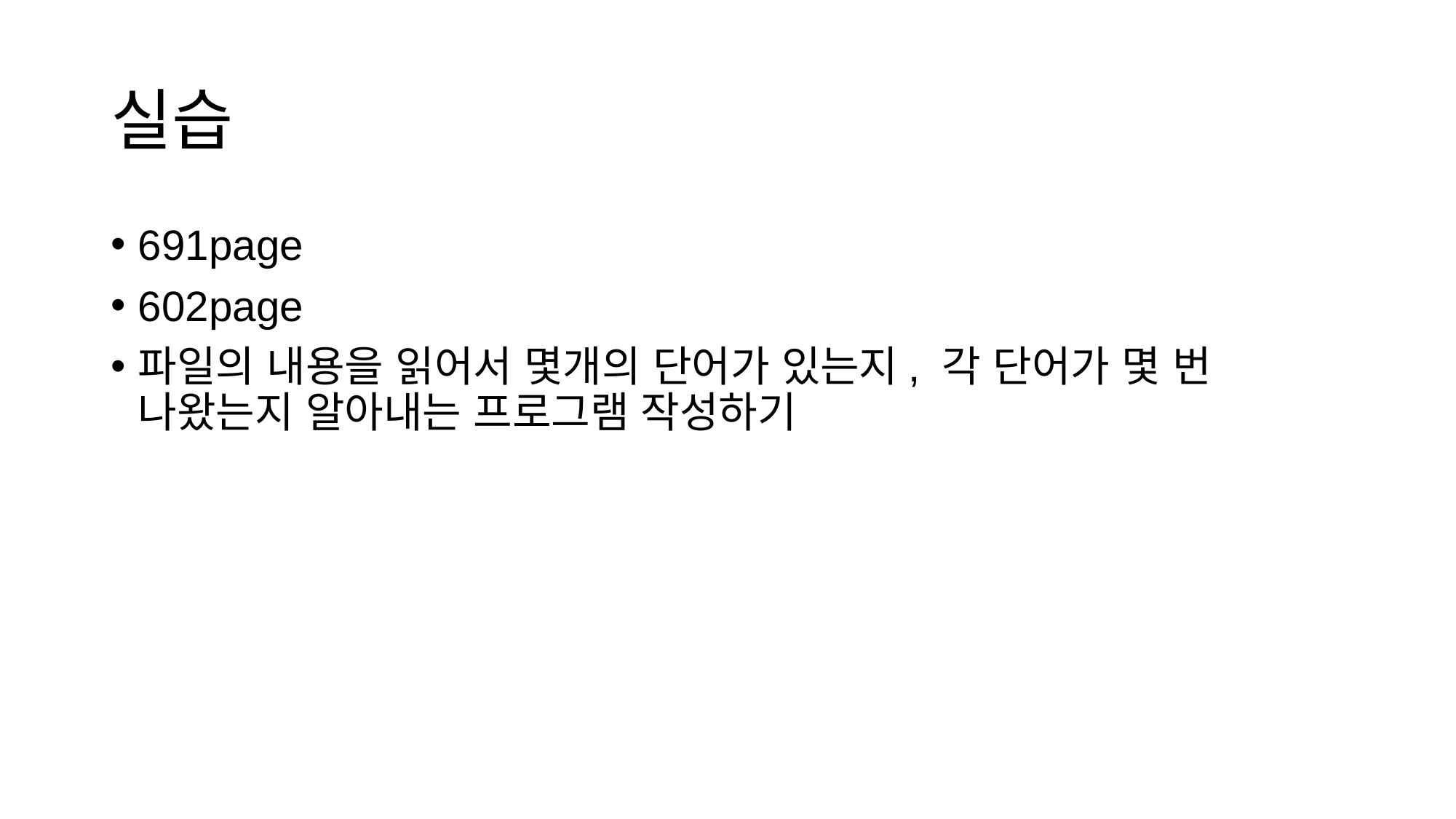

# 실습
691page
602page
파일의 내용을 읽어서 몇개의 단어가 있는지, 각 단어가 몇 번 나왔는지 알아내는 프로그램 작성하기